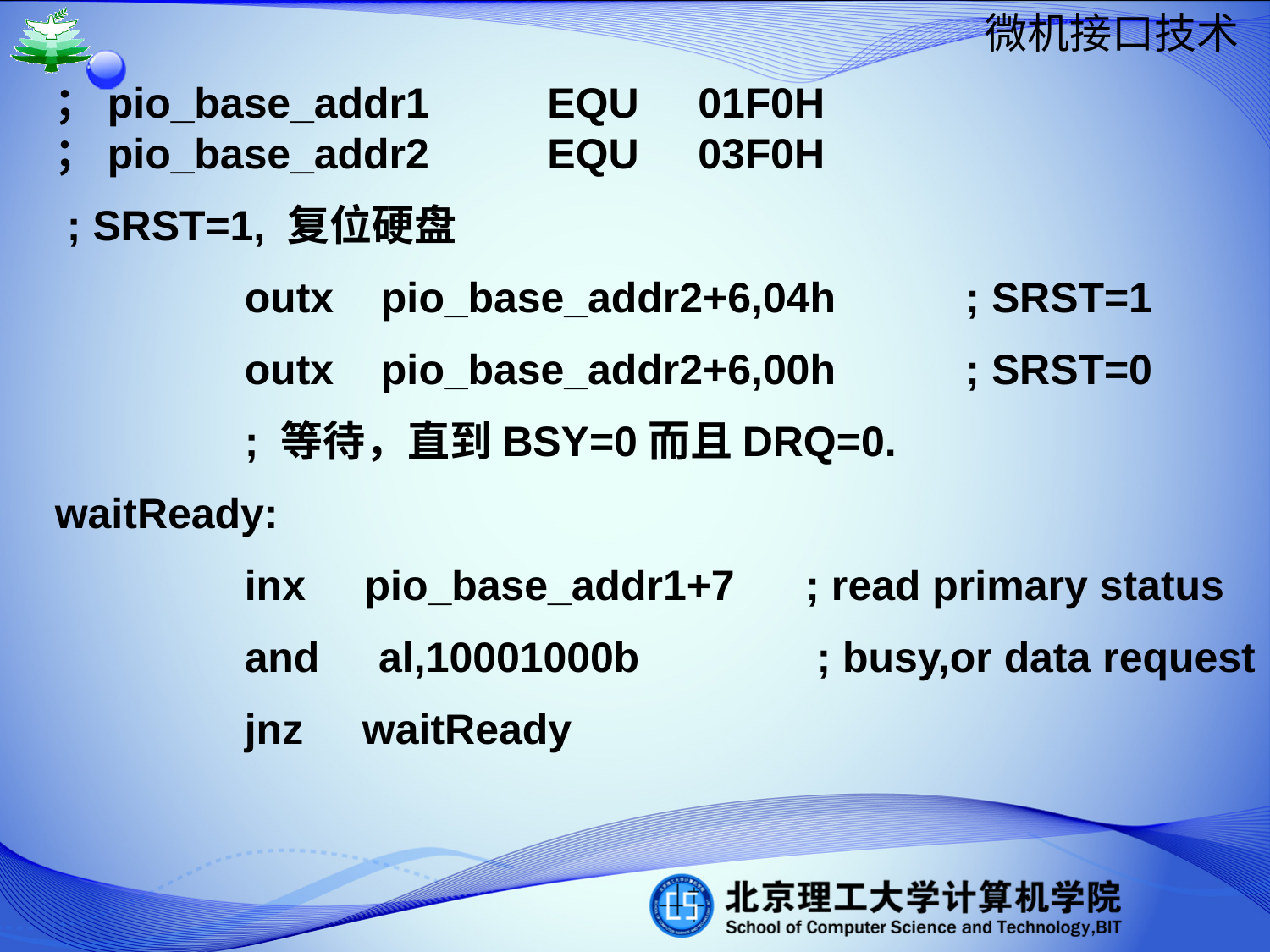

；pio_base_addr1          EQU     01F0H
；pio_base_addr2          EQU     03F0H
 ; SRST=1, 复位硬盘
                outx    pio_base_addr2+6,04h           ; SRST=1
                outx    pio_base_addr2+6,00h           ; SRST=0
                ; 等待，直到BSY=0而且DRQ=0.
waitReady:
                inx     pio_base_addr1+7      ; read primary status
                and     al,10001000b               ; busy,or data request
                jnz     waitReady